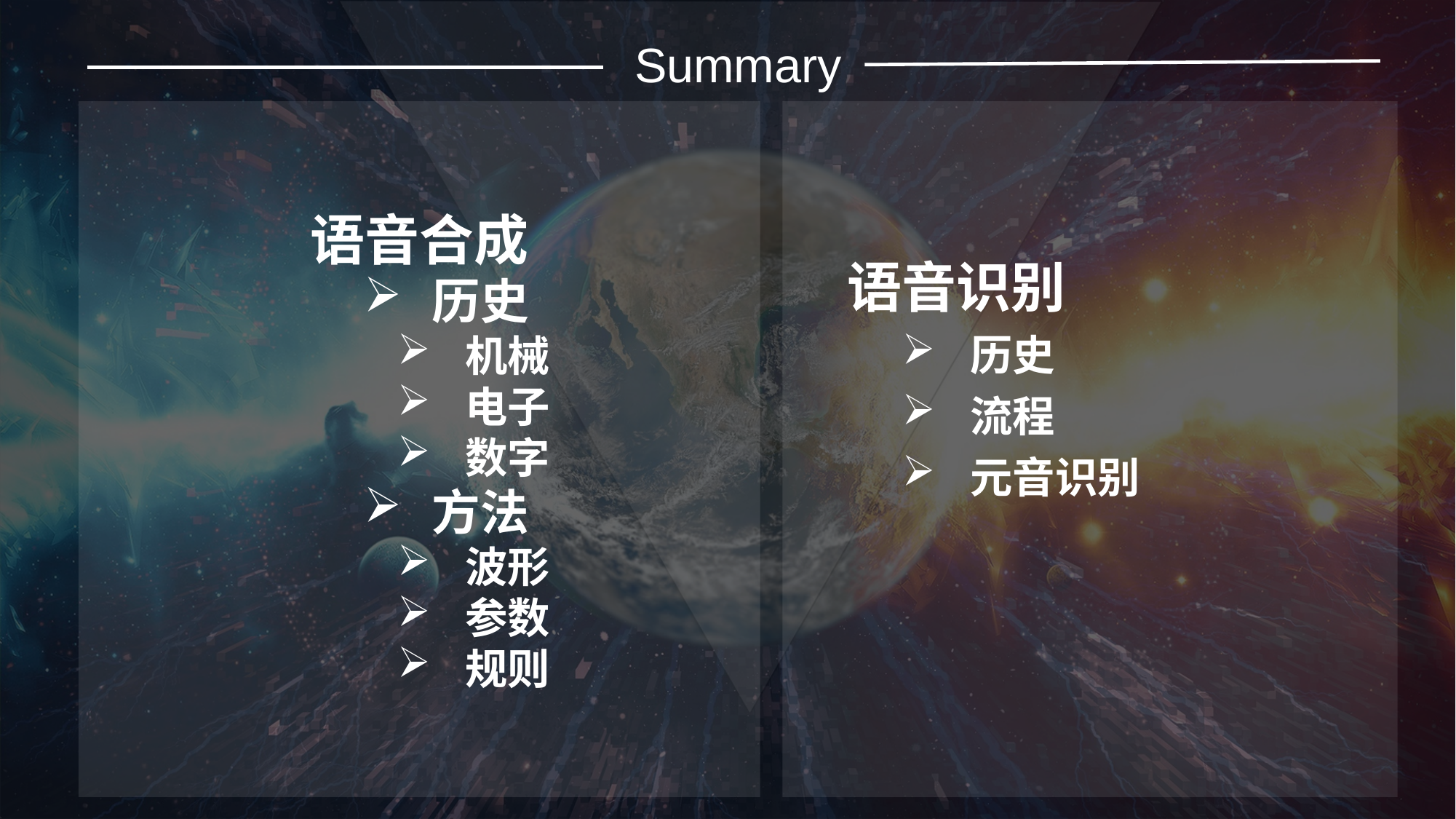

Summary
语音识别
历史
流程
元音识别

语音合成
历史
机械
电子
数字
方法
波形
参数
规则